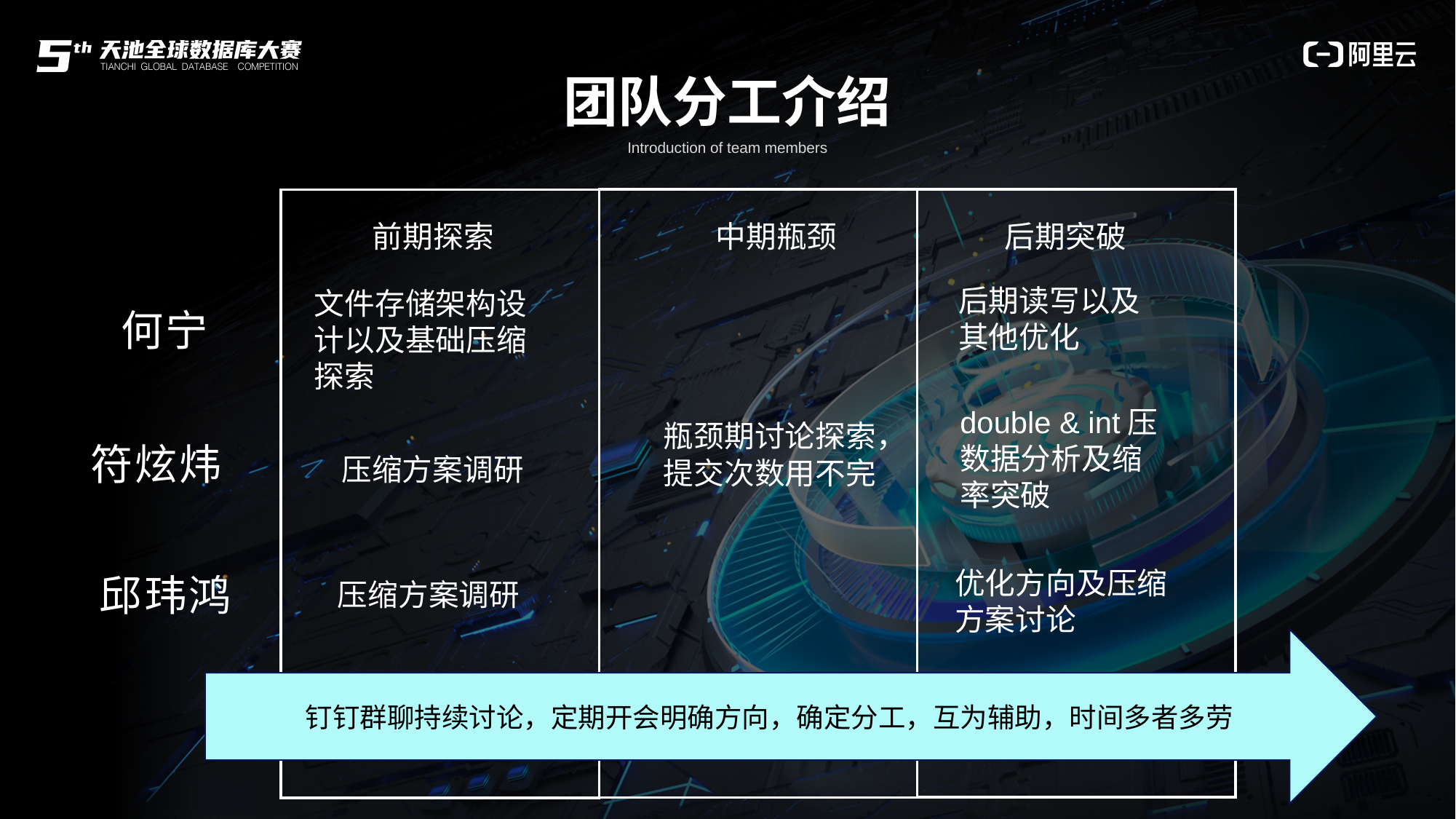

团队分工介绍
Introduction of team members

前期探索
中期瓶颈
后期突破
后期读写以及其他优化
文件存储架构设计以及基础压缩探索
何宁
double & int压数据分析及缩率突破
瓶颈期讨论探索，提交次数用不完
符炫炜
压缩方案调研
优化方向及压缩方案讨论
邱玮鸿
压缩方案调研
钉钉群聊持续讨论，定期开会明确方向，确定分工，互为辅助，时间多者多劳